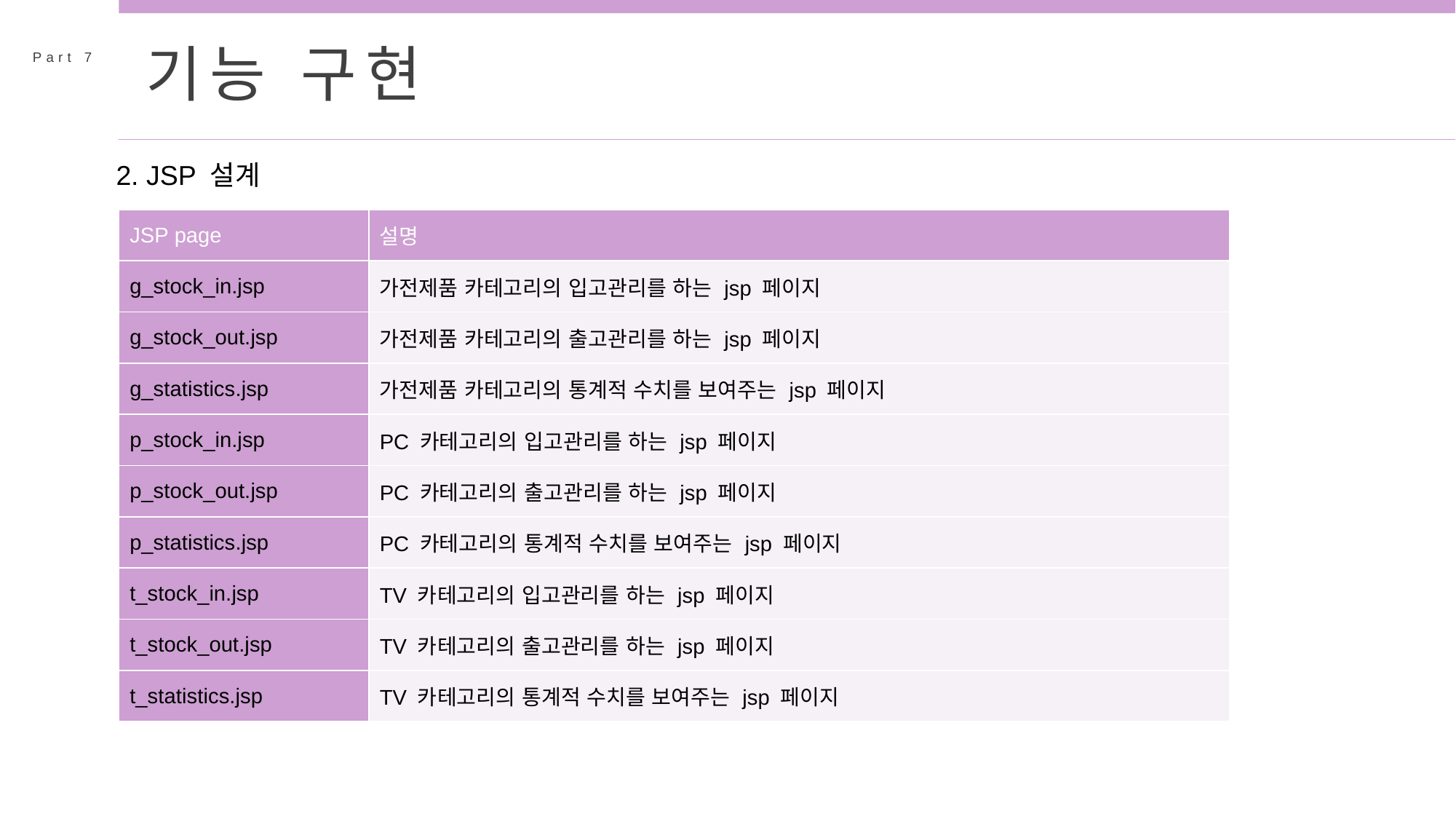

기능 구현
Part 7
2. JSP 설계
| JSP page | 설명 |
| --- | --- |
| g\_stock\_in.jsp | 가전제품 카테고리의 입고관리를 하는 jsp 페이지 |
| g\_stock\_out.jsp | 가전제품 카테고리의 출고관리를 하는 jsp 페이지 |
| g\_statistics.jsp | 가전제품 카테고리의 통계적 수치를 보여주는 jsp 페이지 |
| p\_stock\_in.jsp | PC 카테고리의 입고관리를 하는 jsp 페이지 |
| p\_stock\_out.jsp | PC 카테고리의 출고관리를 하는 jsp 페이지 |
| p\_statistics.jsp | PC 카테고리의 통계적 수치를 보여주는 jsp 페이지 |
| t\_stock\_in.jsp | TV 카테고리의 입고관리를 하는 jsp 페이지 |
| t\_stock\_out.jsp | TV 카테고리의 출고관리를 하는 jsp 페이지 |
| t\_statistics.jsp | TV 카테고리의 통계적 수치를 보여주는 jsp 페이지 |